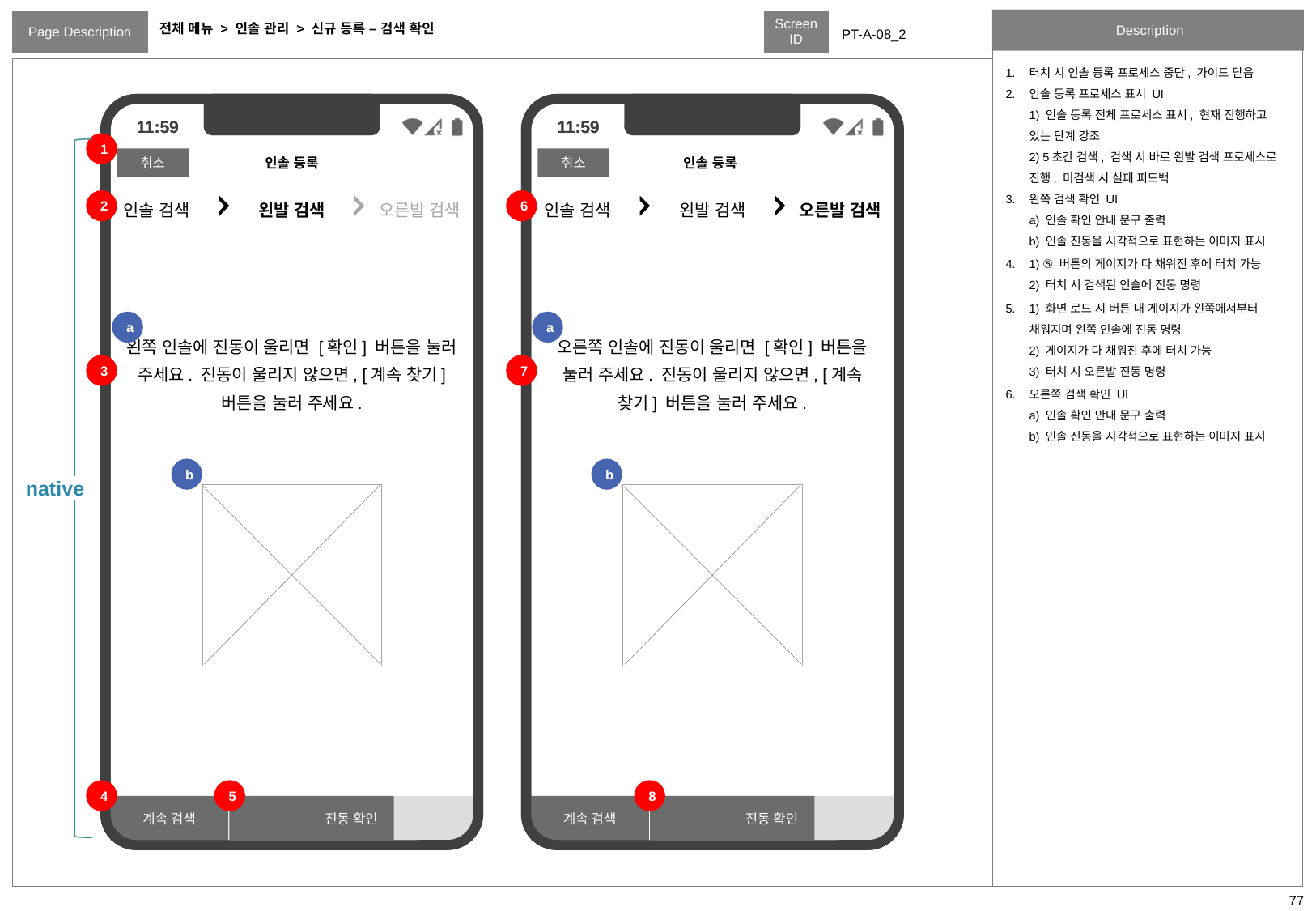

# 전체 메뉴 > 인솔 관리 > 신규 등록 – 검색 확인
PT-A-08_2
터치 시 인솔 등록 프로세스 중단, 가이드 닫음
인솔 등록 프로세스 표시 UI
1) 인솔 등록 전체 프로세스 표시, 현재 진행하고 있는 단계 강조
2) 5초간 검색, 검색 시 바로 왼발 검색 프로세스로 진행, 미검색 시 실패 피드백
왼쪽 검색 확인 UI
a) 인솔 확인 안내 문구 출력
b) 인솔 진동을 시각적으로 표현하는 이미지 표시
1) ⑤ 버튼의 게이지가 다 채워진 후에 터치 가능
2) 터치 시 검색된 인솔에 진동 명령
1) 화면 로드 시 버튼 내 게이지가 왼쪽에서부터 채워지며 왼쪽 인솔에 진동 명령
2) 게이지가 다 채워진 후에 터치 가능
3) 터치 시 오른발 진동 명령
오른쪽 검색 확인 UI
a) 인솔 확인 안내 문구 출력
b) 인솔 진동을 시각적으로 표현하는 이미지 표시

1

native
인솔 등록
인솔 검색
왼발 검색
오른발 검색
인솔 검색
왼발 검색
오른발 검색
2
6

a
a
왼쪽 인솔에 진동이 울리면 [확인] 버튼을 눌러 주세요. 진동이 울리지 않으면, [계속 찾기] 버튼을 눌러 주세요.
오른쪽 인솔에 진동이 울리면 [확인] 버튼을 눌러 주세요. 진동이 울리지 않으면, [계속 찾기] 버튼을 눌러 주세요.
3
7
b
b

4
5
8